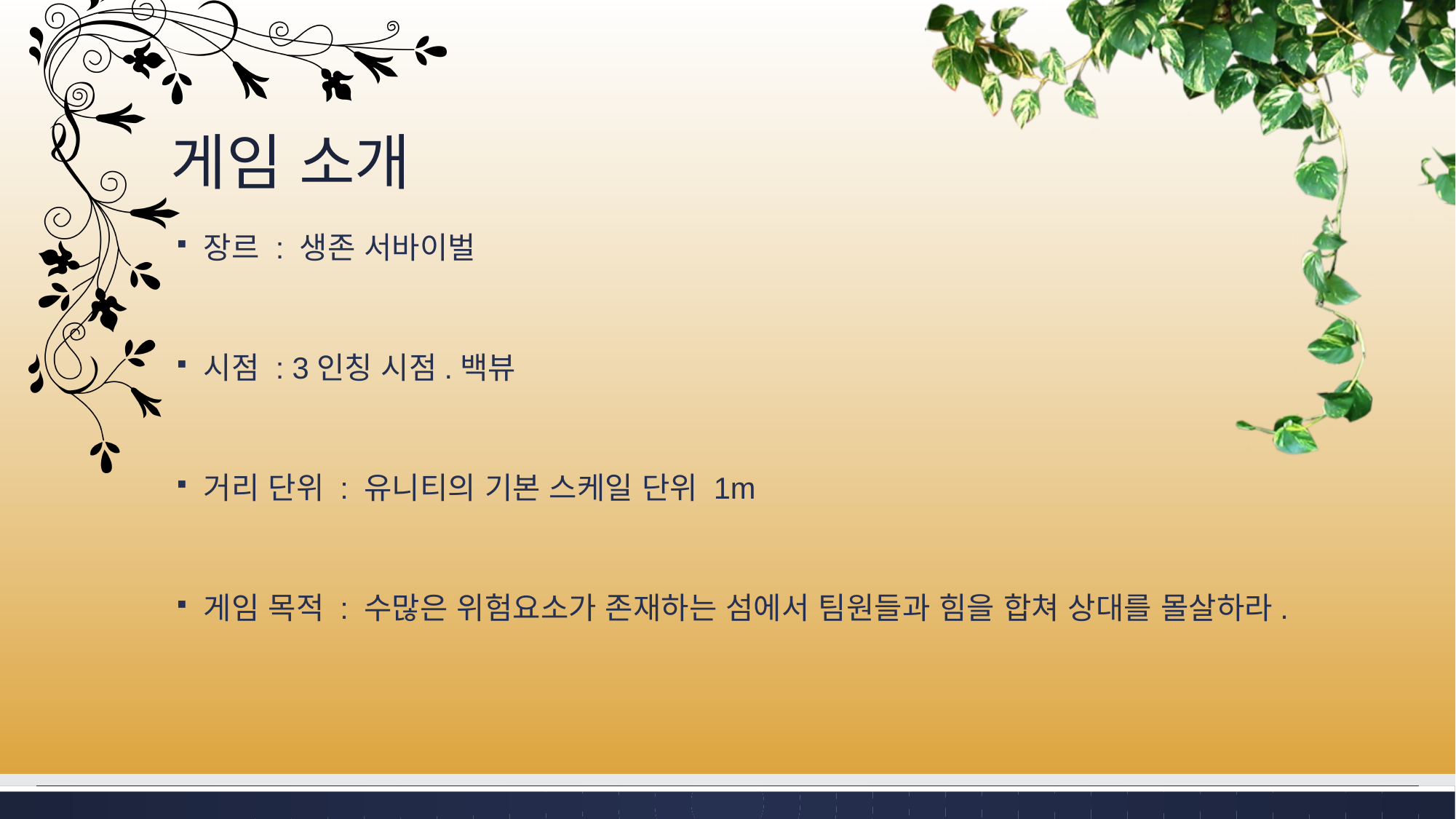

# 게임 소개
장르 : 생존 서바이벌

시점 : 3인칭 시점.백뷰

거리 단위 : 유니티의 기본 스케일 단위 1m

게임 목적 : 수많은 위험요소가 존재하는 섬에서 팀원들과 힘을 합쳐 상대를 몰살하라.